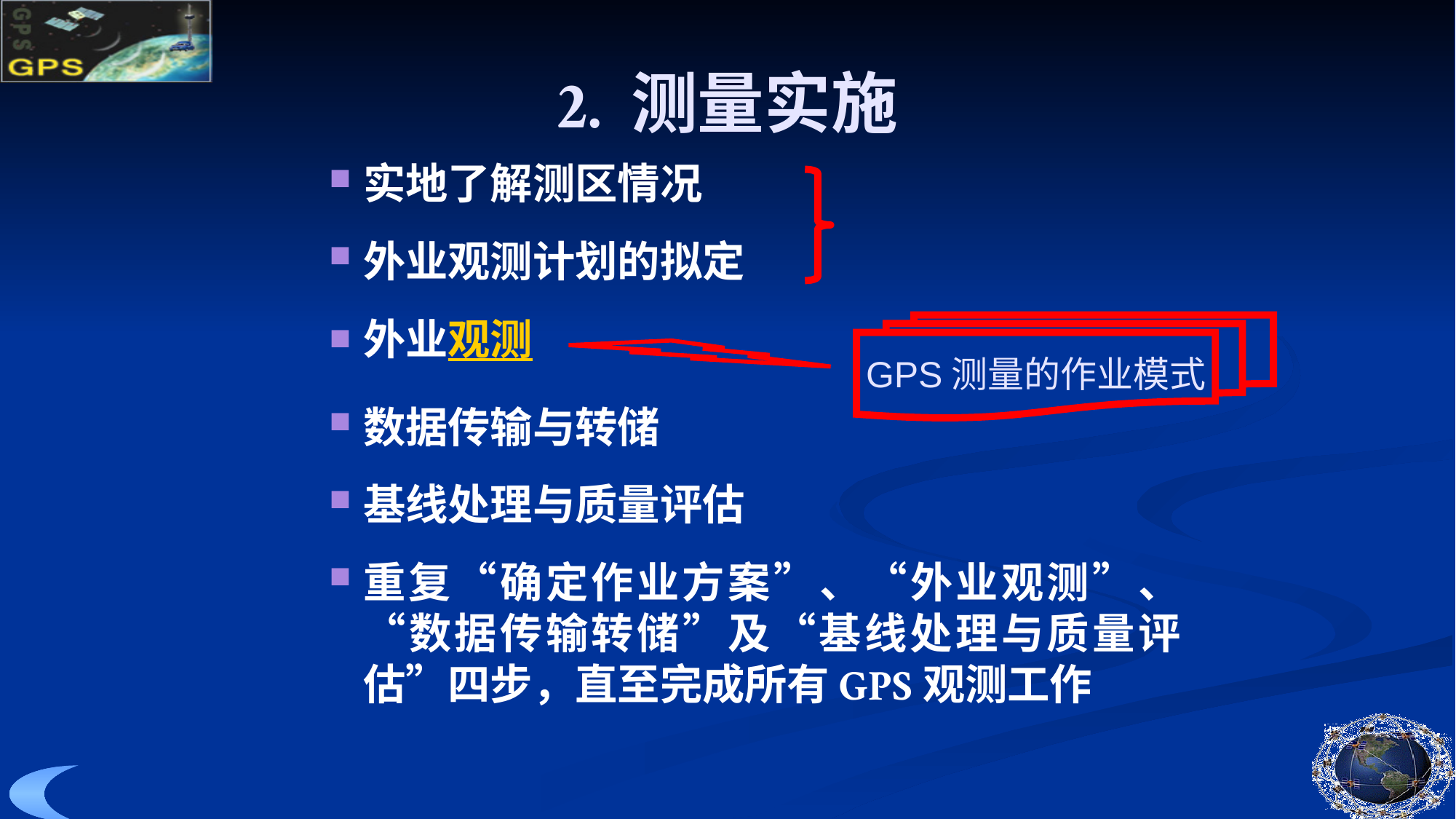

# 2. 测量实施
实地了解测区情况
外业观测计划的拟定
外业观测
数据传输与转储
基线处理与质量评估
重复“确定作业方案”、“外业观测”、“数据传输转储”及“基线处理与质量评估”四步，直至完成所有GPS观测工作

GPS测量的作业模式